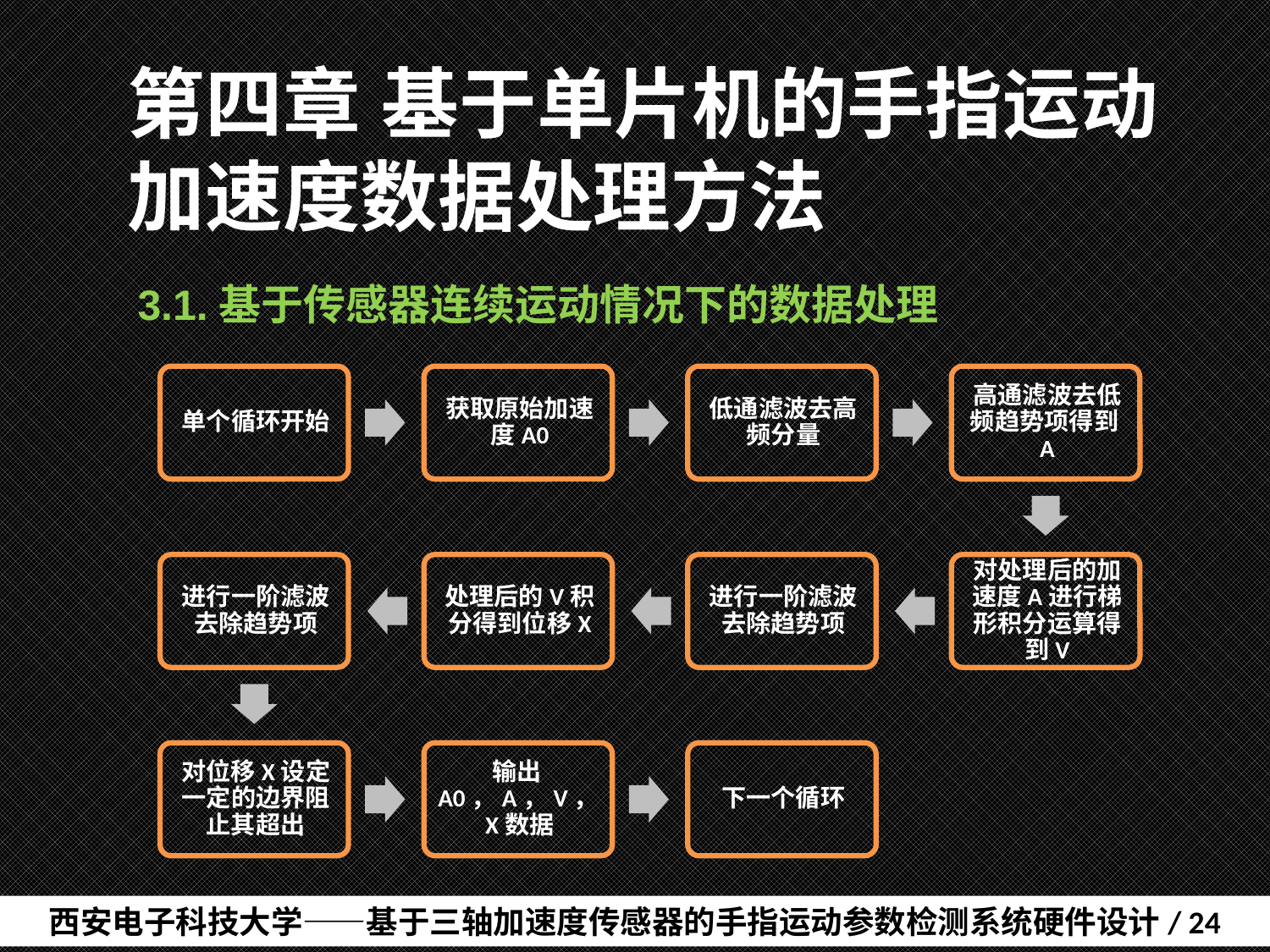

# 第四章	基于单片机的手指运动加速度数据处理方法
3.1.基于传感器连续运动情况下的数据处理

单个循环开始

获取原始加速度A0

低通滤波去高频分量

高通滤波去低频趋势项得到A

对处理后的加速度A进行梯形积分运算得到V

进行一阶滤波去除趋势项

处理后的V积分得到位移X

进行一阶滤波去除趋势项

对位移X设定一定的边界阻止其超出

输出A0，A，V，X数据

下一个循环
西安电子科技大学——基于三轴加速度传感器的手指运动参数检测系统硬件设计/ 24